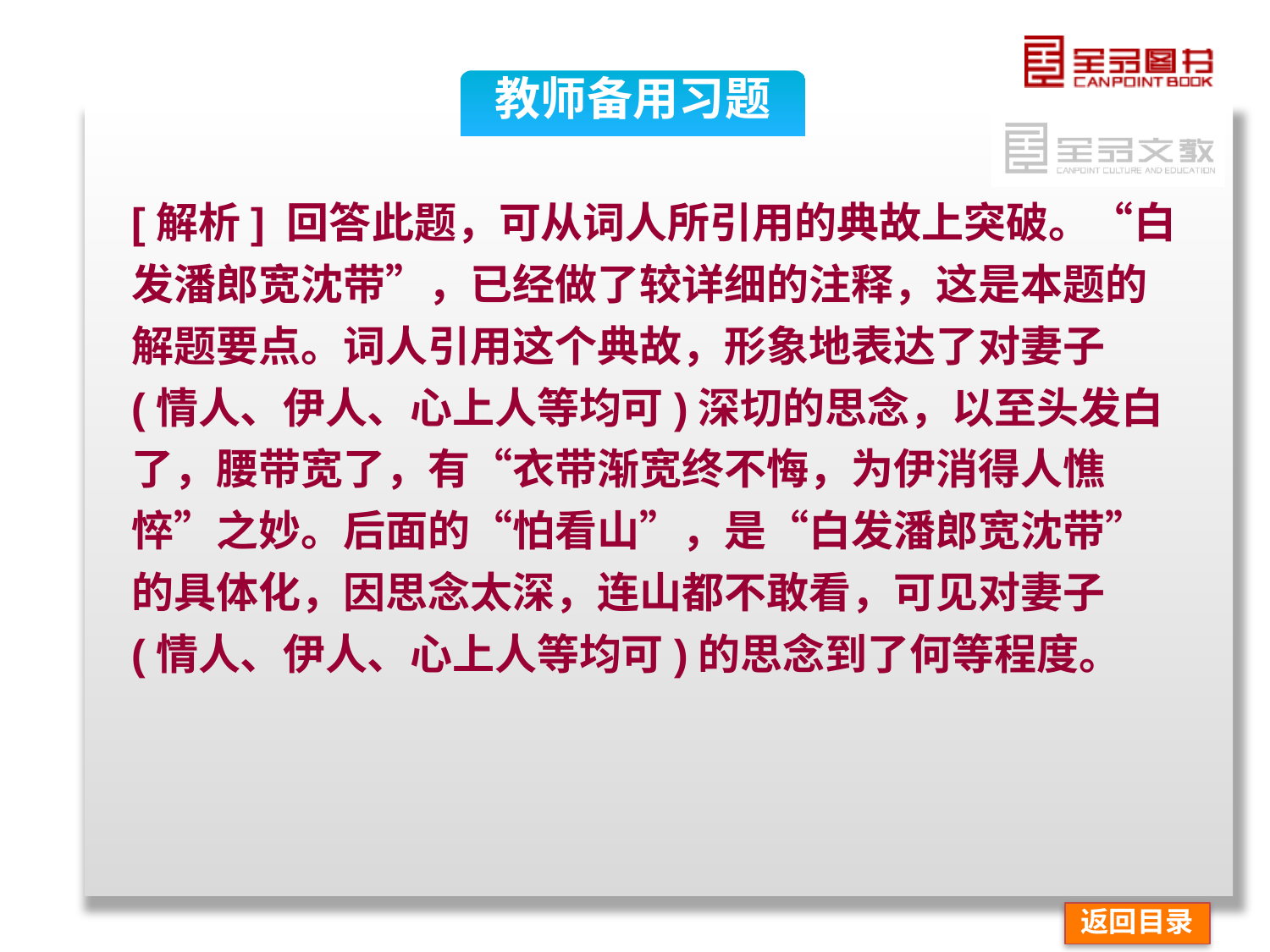

教师备用习题
[解析] 回答此题，可从词人所引用的典故上突破。“白发潘郎宽沈带”，已经做了较详细的注释，这是本题的解题要点。词人引用这个典故，形象地表达了对妻子(情人、伊人、心上人等均可)深切的思念，以至头发白了，腰带宽了，有“衣带渐宽终不悔，为伊消得人憔悴”之妙。后面的“怕看山”，是“白发潘郎宽沈带”的具体化，因思念太深，连山都不敢看，可见对妻子(情人、伊人、心上人等均可)的思念到了何等程度。
返回目录